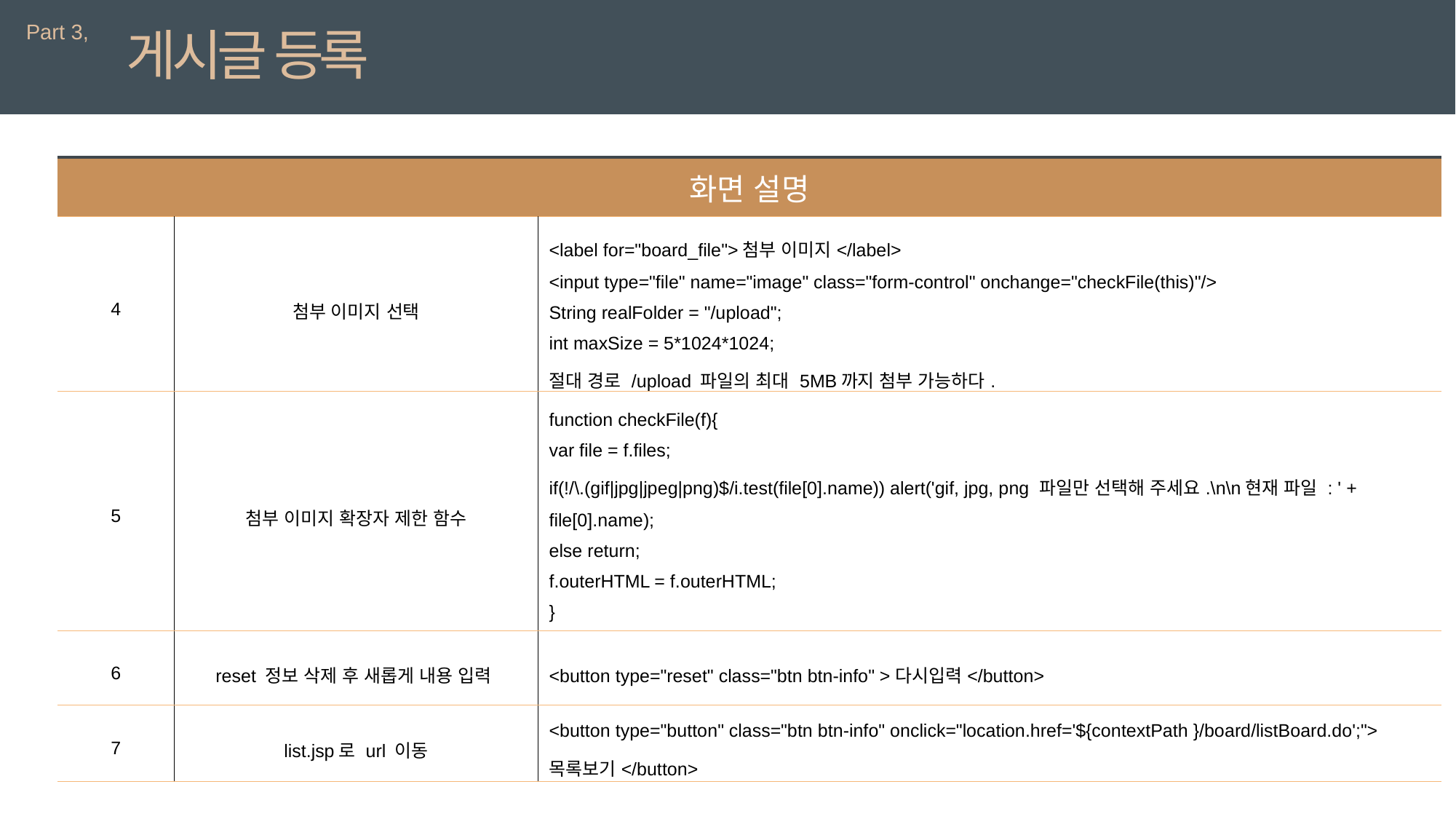

Part 3,
게시글 등록
| 화면 설명 |  |  |
| --- | --- | --- |
| 4 | 첨부 이미지 선택 | <label for="board\_file">첨부 이미지</label> <input type="file" name="image" class="form-control" onchange="checkFile(this)"/> String realFolder = "/upload"; int maxSize = 5\*1024\*1024; 절대 경로 /upload 파일의 최대 5MB까지 첨부 가능하다. |
| 5 | 첨부 이미지 확장자 제한 함수 | function checkFile(f){ var file = f.files; if(!/\.(gif|jpg|jpeg|png)$/i.test(file[0].name)) alert('gif, jpg, png 파일만 선택해 주세요.\n\n현재 파일 : ' + file[0].name); else return; f.outerHTML = f.outerHTML; } |
| 6 | reset 정보 삭제 후 새롭게 내용 입력 | <button type="reset" class="btn btn-info" >다시입력</button> |
| 7 | list.jsp로 url 이동 | <button type="button" class="btn btn-info" onclick="location.href='${contextPath }/board/listBoard.do';">목록보기</button> |